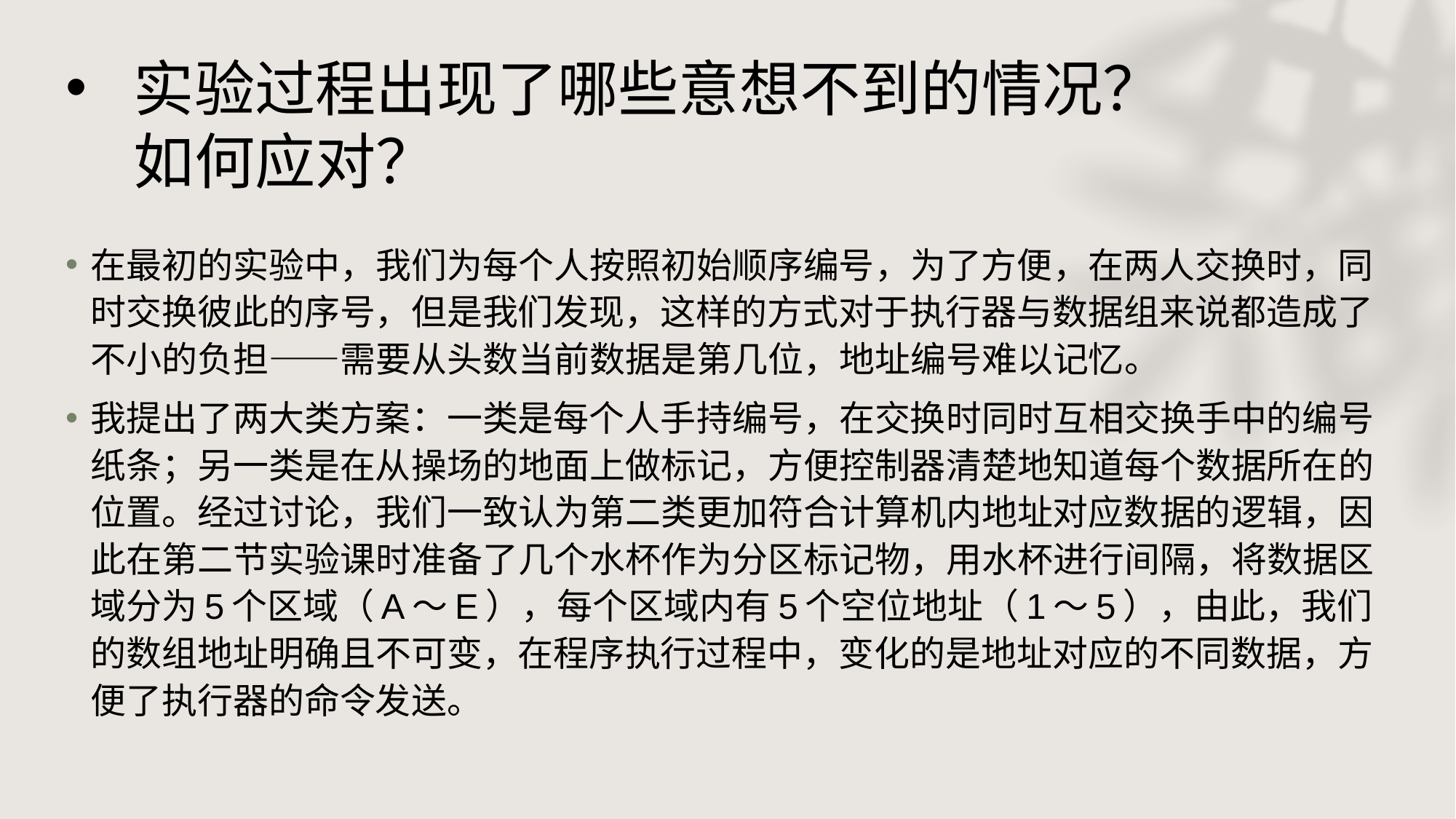

# 实验过程出现了哪些意想不到的情况？ 如何应对？
在最初的实验中，我们为每个人按照初始顺序编号，为了方便，在两人交换时，同时交换彼此的序号，但是我们发现，这样的方式对于执行器与数据组来说都造成了不小的负担——需要从头数当前数据是第几位，地址编号难以记忆。
我提出了两大类方案：一类是每个人手持编号，在交换时同时互相交换手中的编号纸条；另一类是在从操场的地面上做标记，方便控制器清楚地知道每个数据所在的位置。经过讨论，我们一致认为第二类更加符合计算机内地址对应数据的逻辑，因此在第二节实验课时准备了几个水杯作为分区标记物，用水杯进行间隔，将数据区域分为5个区域（A～E），每个区域内有5个空位地址（1～5），由此，我们的数组地址明确且不可变，在程序执行过程中，变化的是地址对应的不同数据，方便了执行器的命令发送。